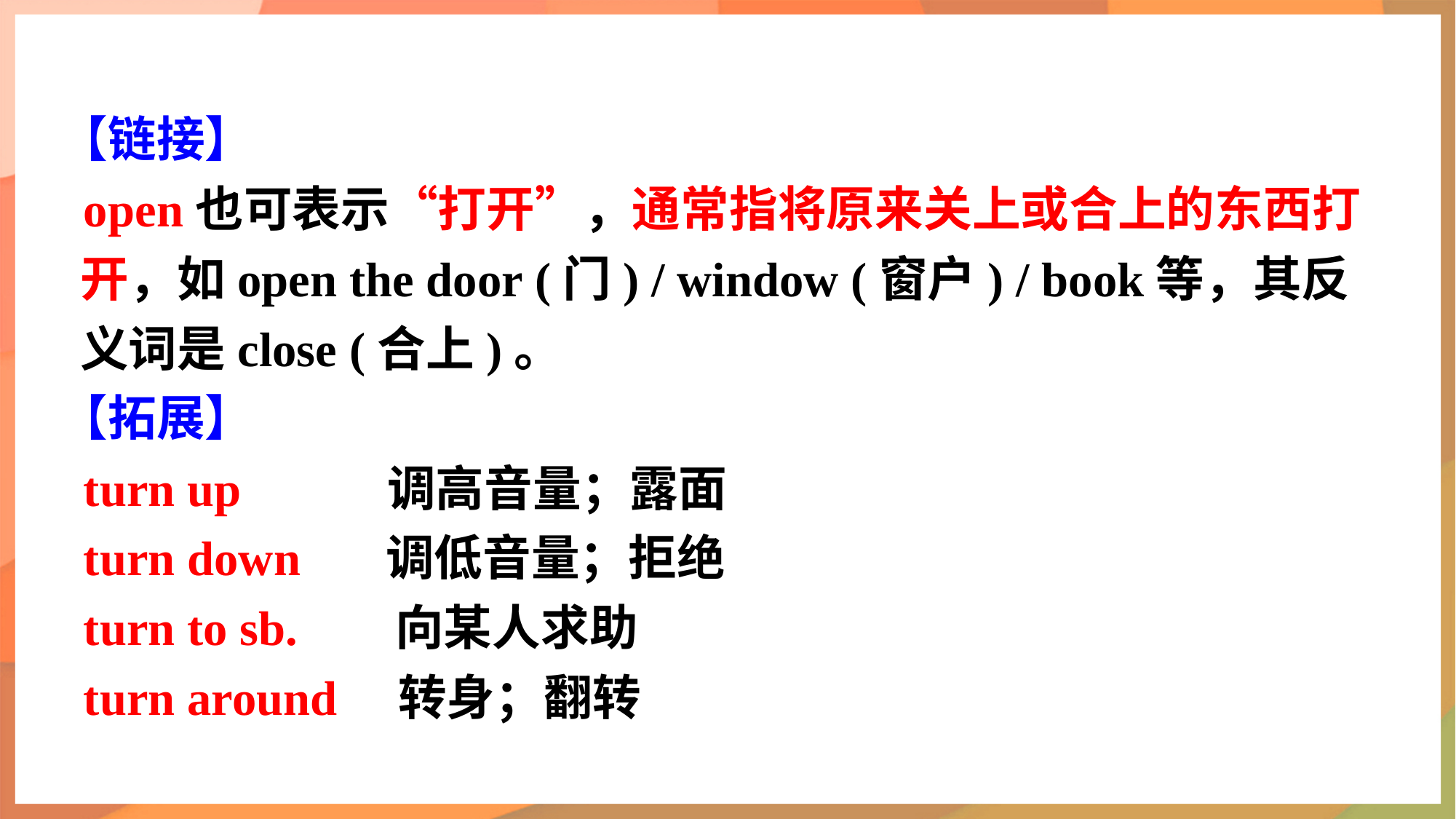

【链接】
  open也可表示“打开”，通常指将原来关上或合上的东西打开，如open the door (门) / window (窗户) / book等，其反义词是close (合上)。
【拓展】
  turn up           调高音量；露面
  turn down      调低音量；拒绝
  turn to sb.       向某人求助
  turn around    转身；翻转